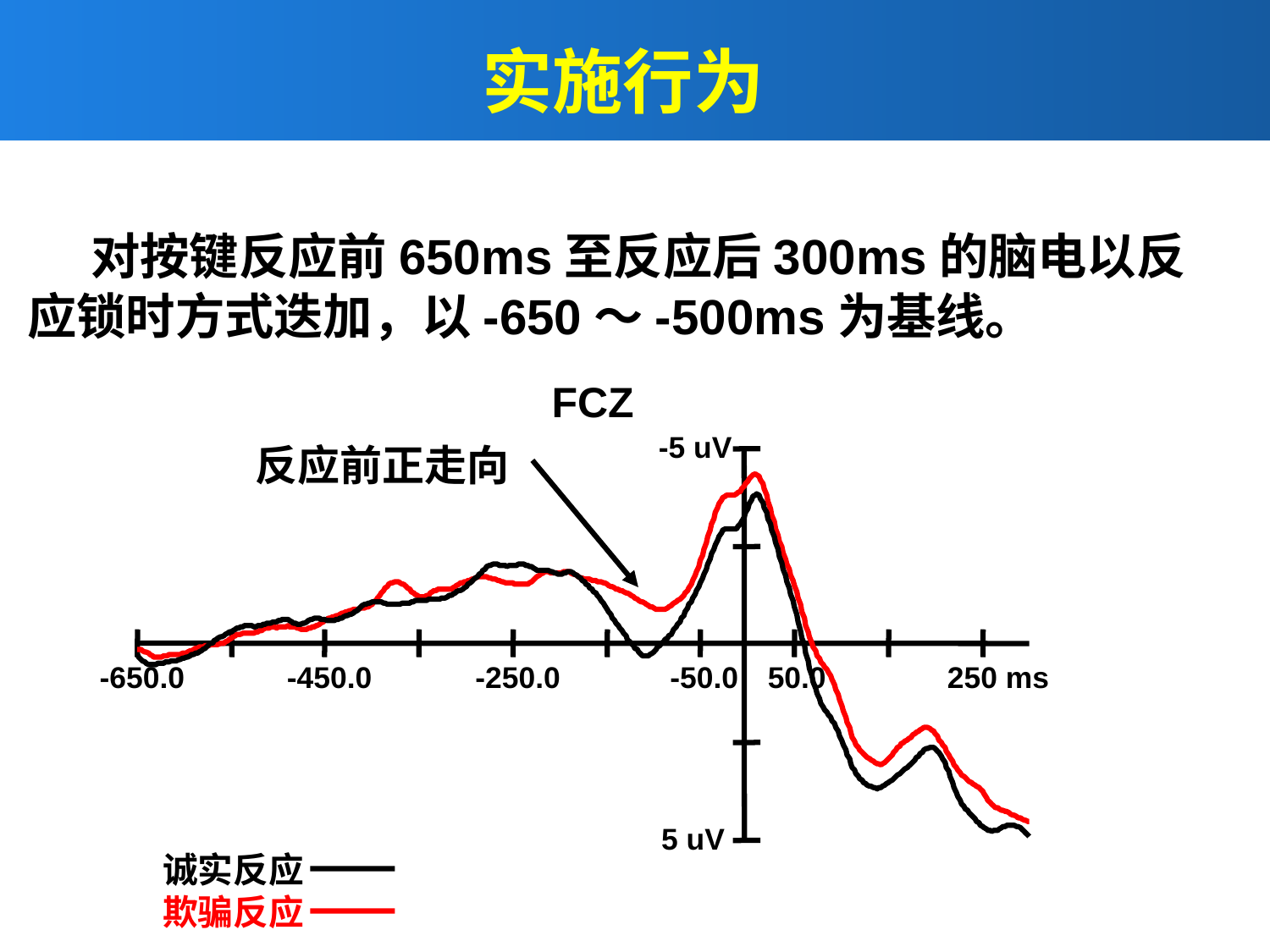

# 实施行为

对按键反应前650ms至反应后300ms的脑电以反应锁时方式迭加，以-650～-500ms为基线。
FCZ
-5 uV

-650.0
-450.0
-250.0
-50.0
50.0
250 ms

5 uV

诚实反应

欺骗反应

反应前正走向